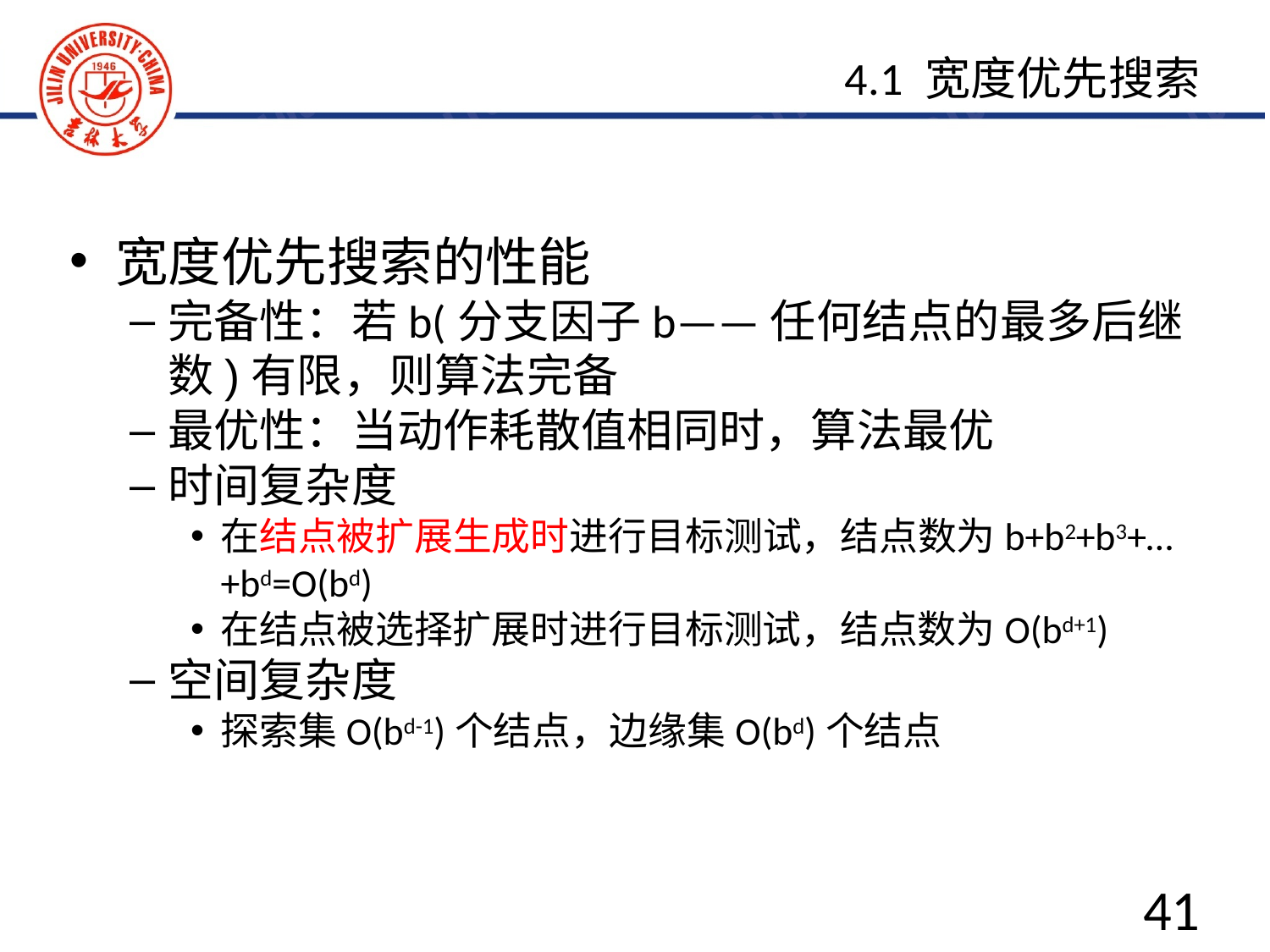

4.1 宽度优先搜索
宽度优先搜索的性能
完备性：若b(分支因子b——任何结点的最多后继数)有限，则算法完备
最优性：当动作耗散值相同时，算法最优
时间复杂度
在结点被扩展生成时进行目标测试，结点数为b+b2+b3+…+bd=O(bd)
在结点被选择扩展时进行目标测试，结点数为O(bd+1)
空间复杂度
探索集O(bd-1)个结点，边缘集O(bd)个结点
41